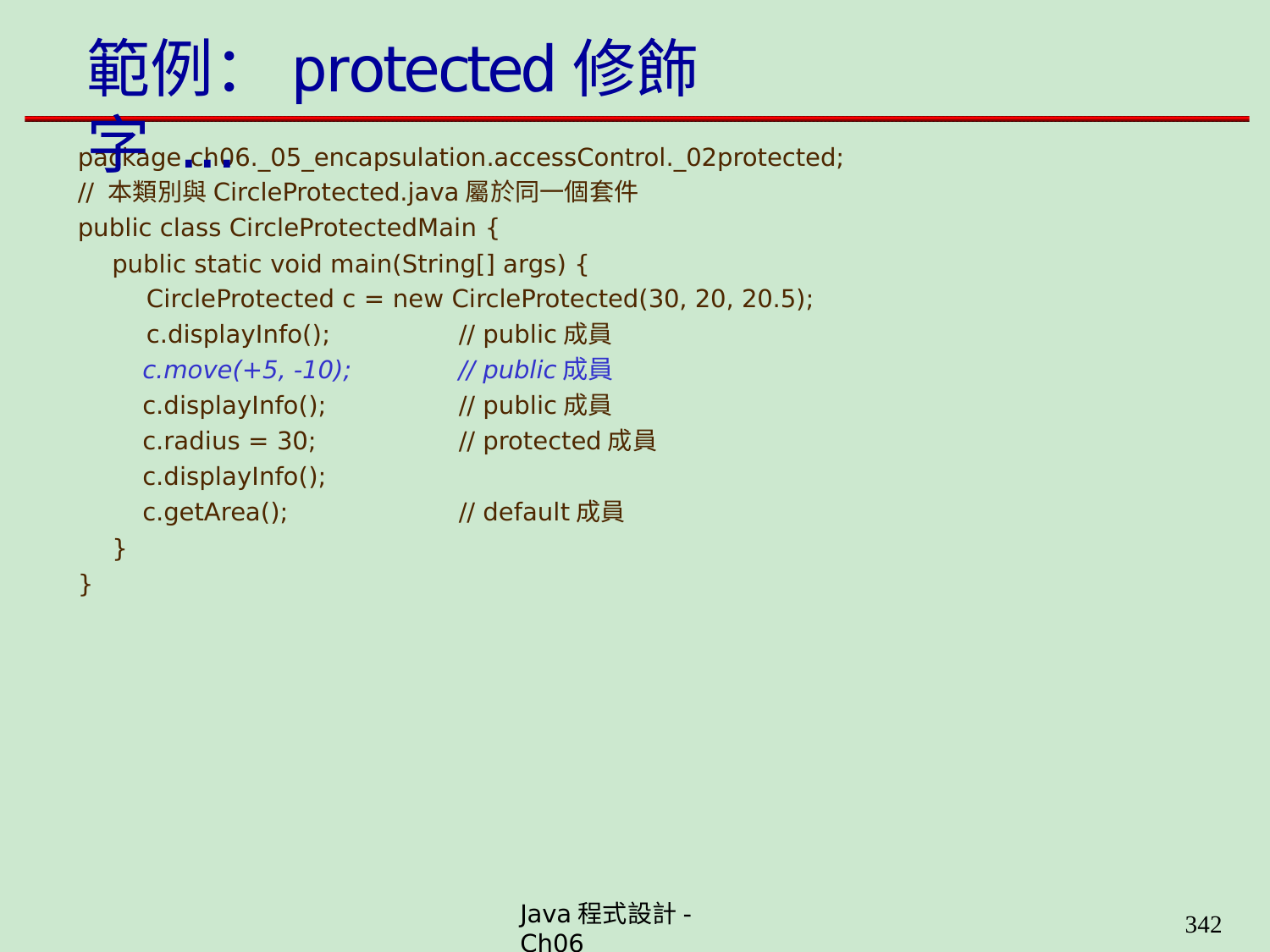

# 範例：protected修飾字 ...
package ch06._05_encapsulation.accessControl._02protected;
// 本類別與CircleProtected.java屬於同一個套件
public class CircleProtectedMain {
public static void main(String[] args) {
CircleProtected c = new CircleProtected(30, 20, 20.5);
c.displayInfo();  c.move(+5, -10);  c.displayInfo();  c.radius = 30;  c.displayInfo();  c.getArea();
// public成員
// public成員
// public成員
// protected成員
// default成員
}
}
Java程式設計-Ch06
342